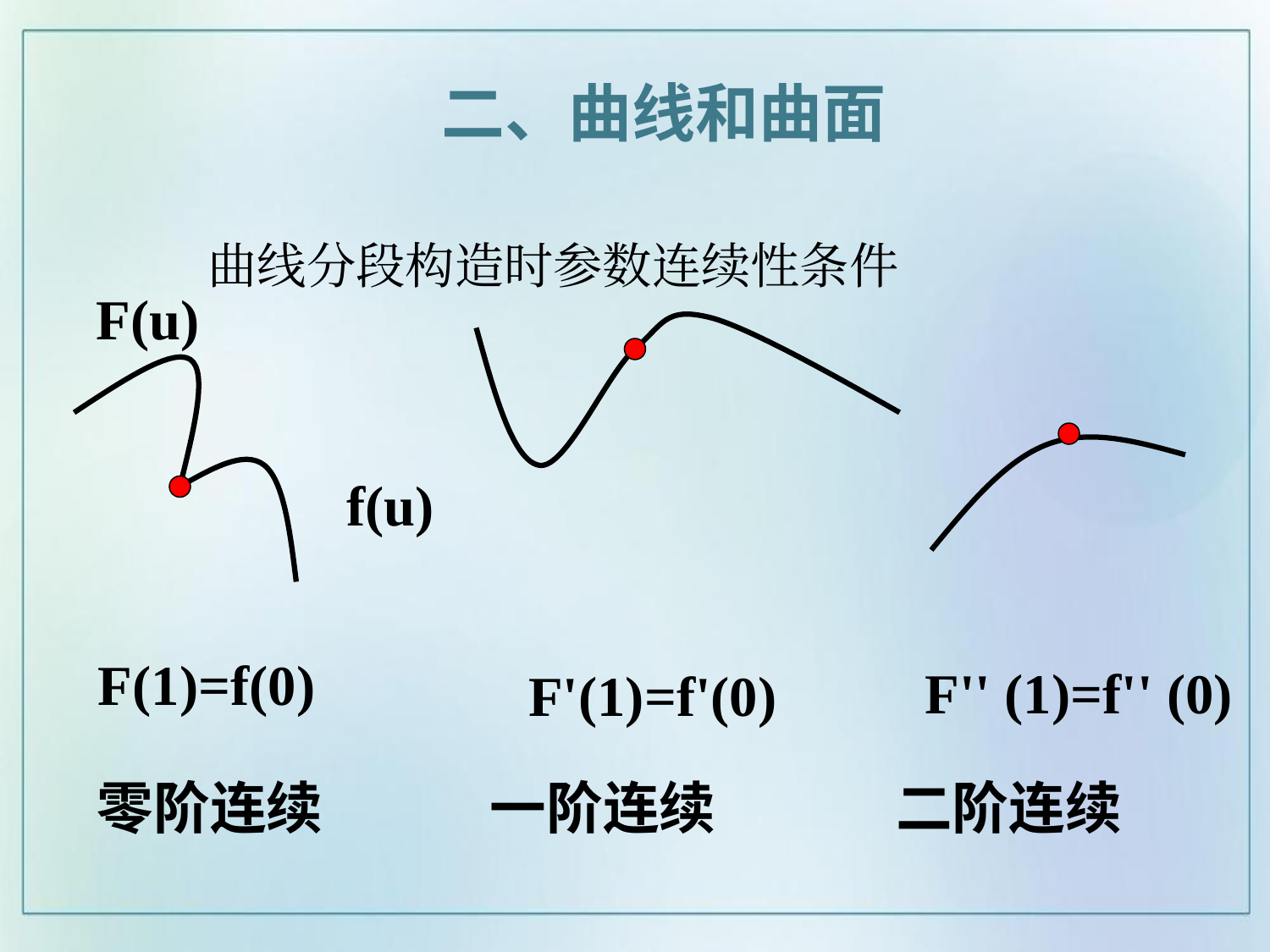

二、曲线和曲面
# 曲线分段构造时参数连续性条件
F(u)

f(u)

F(1)=f(0)

F'(1)=f'(0)

F'' (1)=f'' (0)
零阶连续             一阶连续              二阶连续